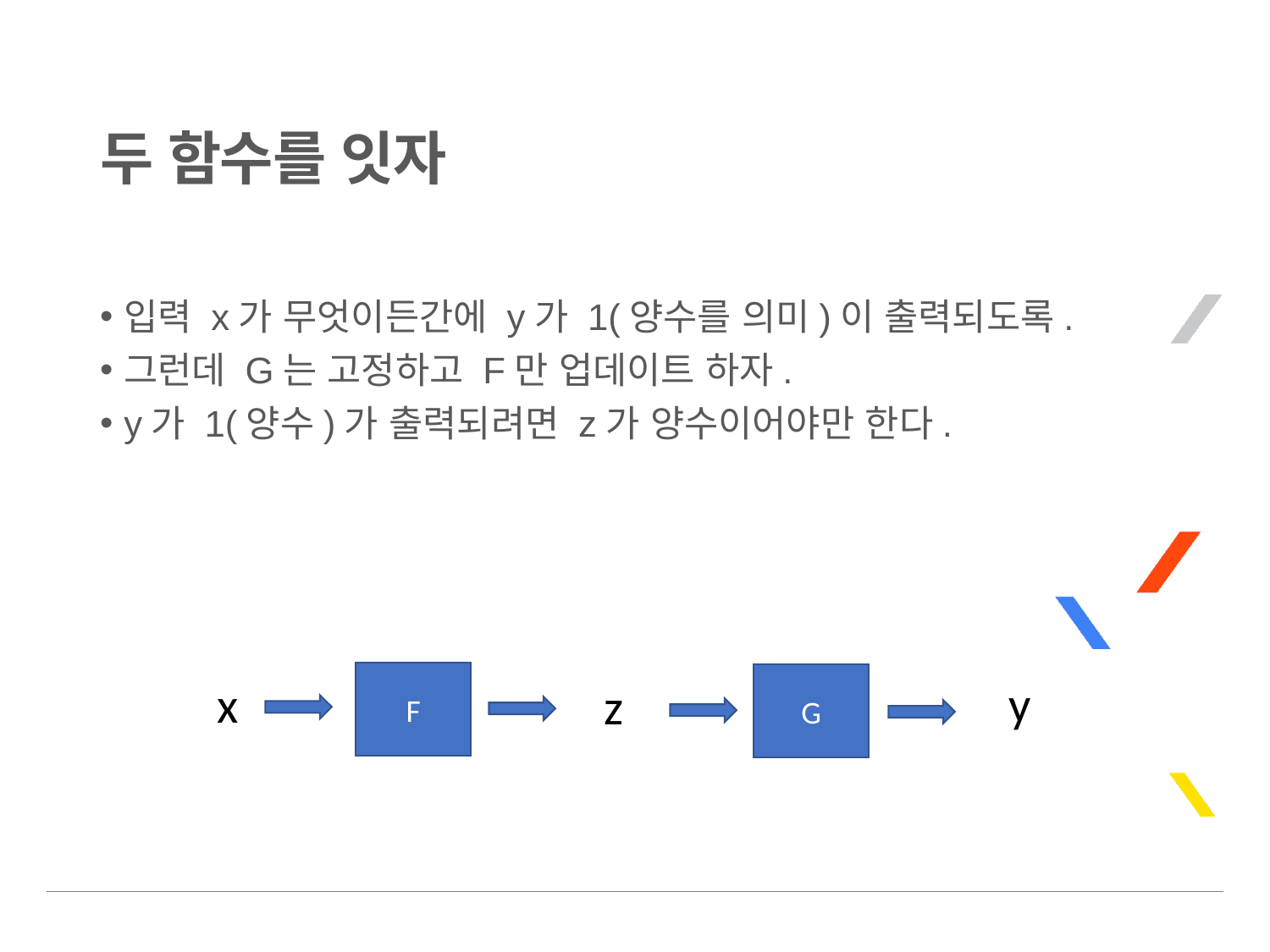

# 두 함수를 잇자
입력 x가 무엇이든간에 y가 1(양수를 의미)이 출력되도록.
그런데 G는 고정하고 F만 업데이트 하자.
y가 1(양수)가 출력되려면 z가 양수이어야만 한다.
y
x
F
z
G